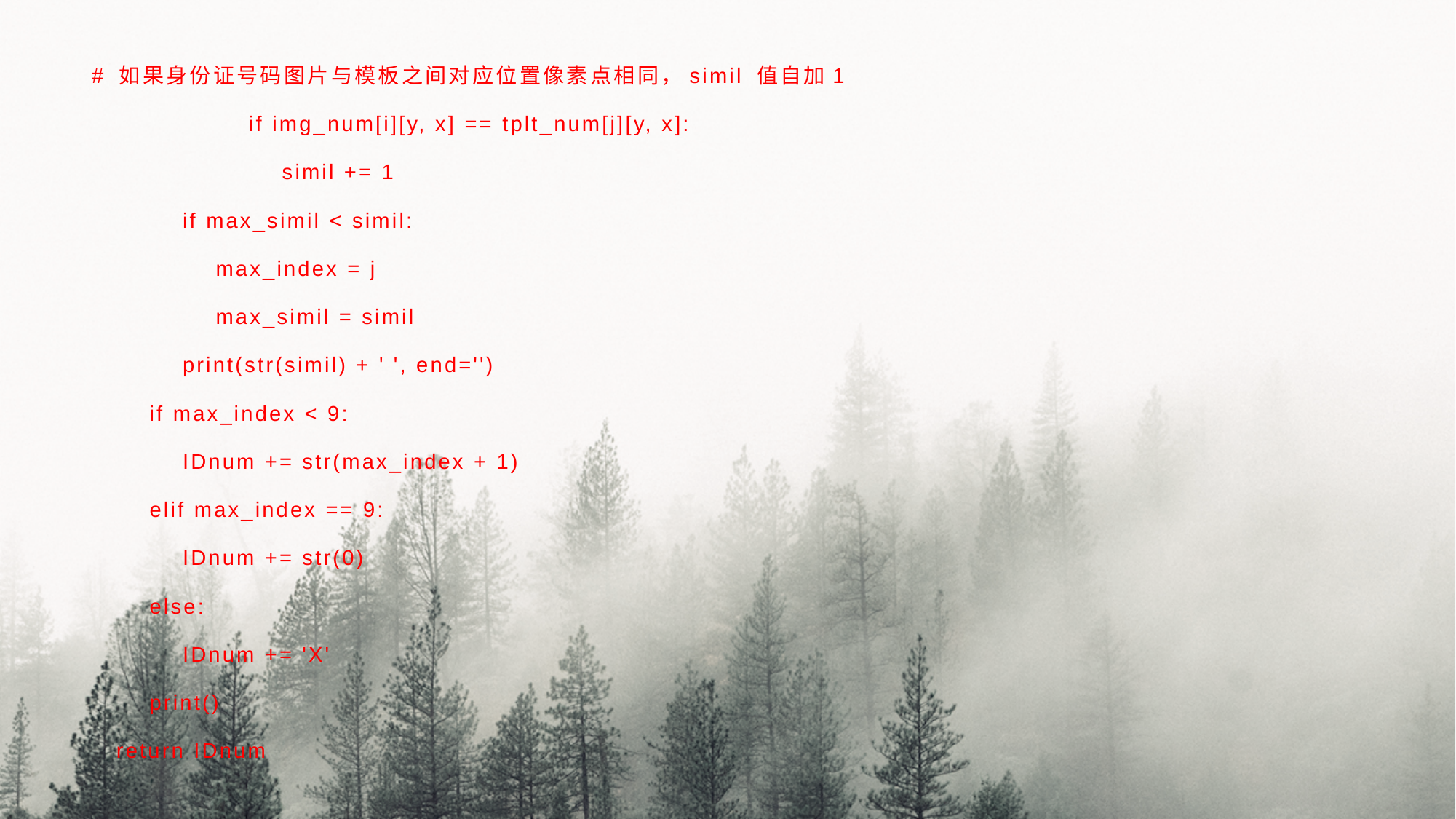

# 如果身份证号码图片与模板之间对应位置像素点相同，simil 值自加1
                    if img_num[i][y, x] == tplt_num[j][y, x]:
                        simil += 1
            if max_simil < simil:
                max_index = j
                max_simil = simil
            print(str(simil) + ' ', end='')
        if max_index < 9:
            IDnum += str(max_index + 1)
        elif max_index == 9:
            IDnum += str(0)
        else:
            IDnum += 'X'
        print()
    return IDnum